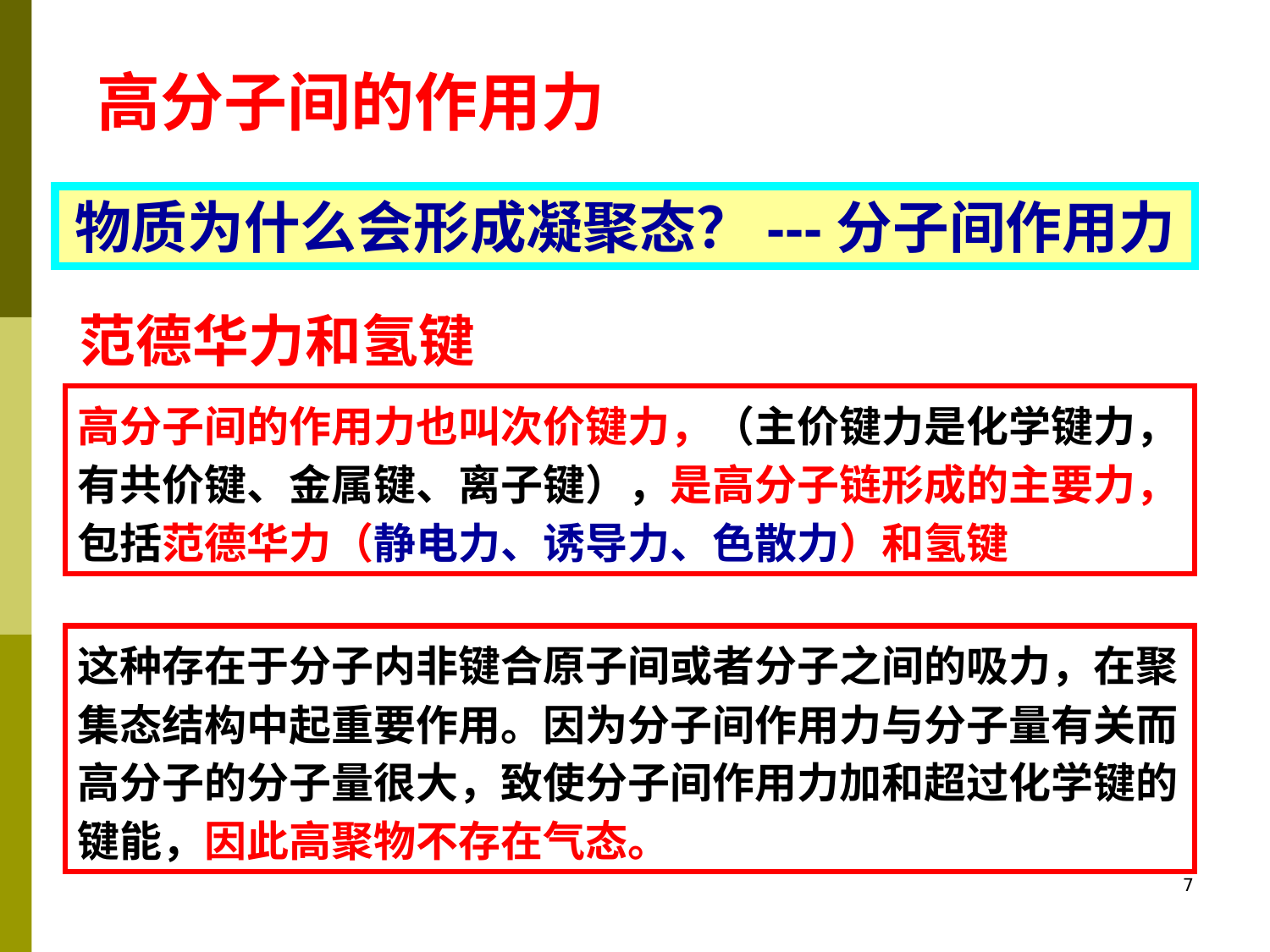

高分子间的作用力
物质为什么会形成凝聚态？---分子间作用力
范德华力和氢键
高分子间的作用力也叫次价键力，（主价键力是化学键力，有共价键、金属键、离子键），是高分子链形成的主要力，包括范德华力（静电力、诱导力、色散力）和氢键
这种存在于分子内非键合原子间或者分子之间的吸力，在聚集态结构中起重要作用。因为分子间作用力与分子量有关而高分子的分子量很大，致使分子间作用力加和超过化学键的键能，因此高聚物不存在气态。
7